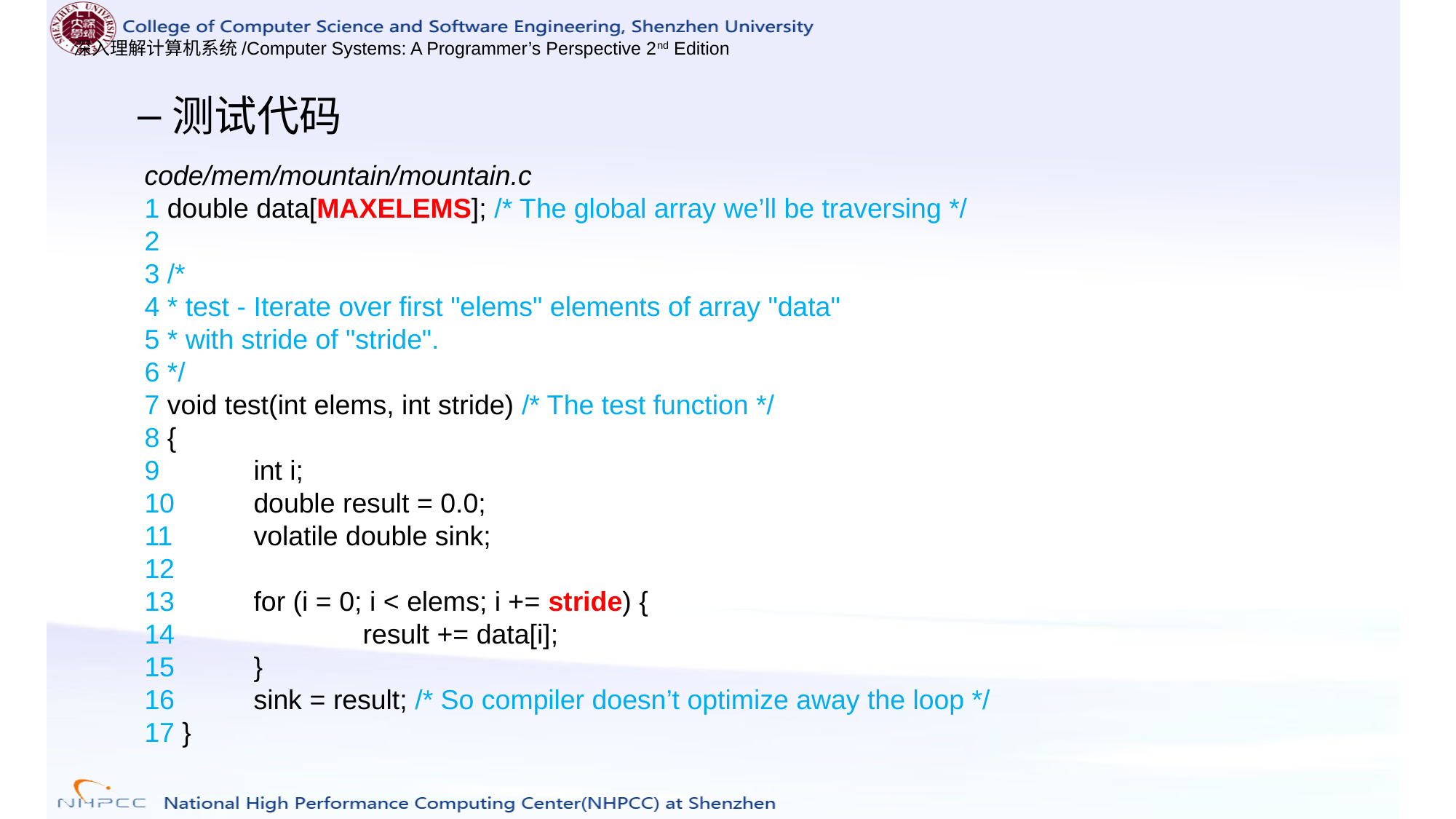

测试代码
code/mem/mountain/mountain.c
1 double data[MAXELEMS]; /* The global array we’ll be traversing */
2
3 /*
4 * test - Iterate over first "elems" elements of array "data"
5 * with stride of "stride".
6 */
7 void test(int elems, int stride) /* The test function */
8 {
9 	int i;
10 	double result = 0.0;
11 	volatile double sink;
12
13 	for (i = 0; i < elems; i += stride) {
14 		result += data[i];
15 	}
16 	sink = result; /* So compiler doesn’t optimize away the loop */
17 }
75